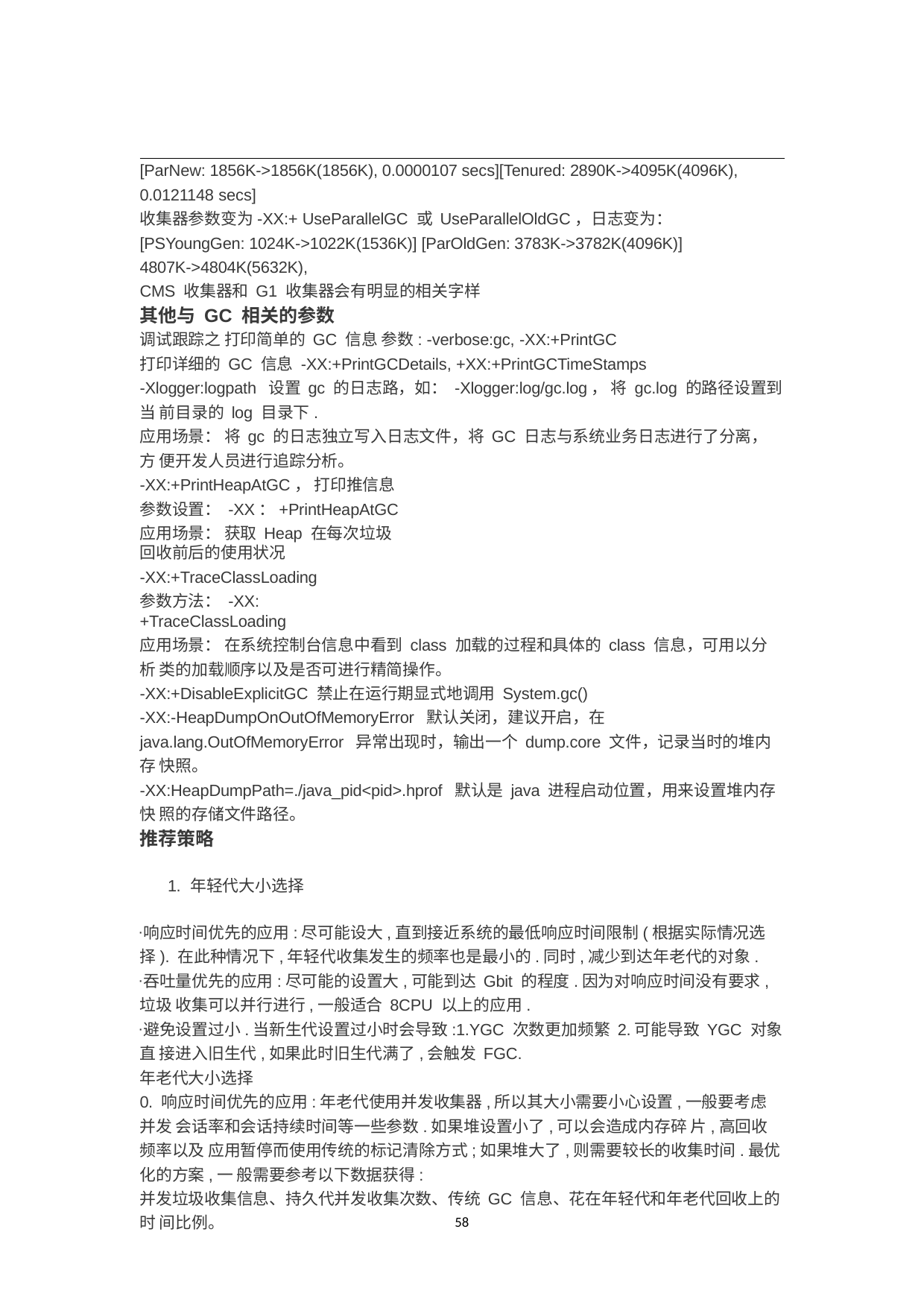

[ParNew: 1856K->1856K(1856K), 0.0000107 secs][Tenured: 2890K->4095K(4096K),  0.0121148 secs]
收集器参数变为-XX:+ UseParallelGC 或 UseParallelOldGC，日志变为：
[PSYoungGen: 1024K->1022K(1536K)] [ParOldGen: 3783K->3782K(4096K)]  4807K->4804K(5632K),
CMS 收集器和 G1 收集器会有明显的相关字样
其他与 GC 相关的参数
调试跟踪之 打印简单的 GC 信息 参数: -verbose:gc, -XX:+PrintGC
打印详细的 GC 信息 -XX:+PrintGCDetails, +XX:+PrintGCTimeStamps
-Xlogger:logpath 设置 gc 的日志路，如： -Xlogger:log/gc.log， 将 gc.log 的路径设置到当 前目录的 log 目录下.
应用场景： 将 gc 的日志独立写入日志文件，将 GC 日志与系统业务日志进行了分离，方 便开发人员进行追踪分析。
-XX:+PrintHeapAtGC， 打印推信息 参数设置： -XX：+PrintHeapAtGC
应用场景： 获取 Heap 在每次垃圾回收前后的使用状况
-XX:+TraceClassLoading
参数方法： -XX:+TraceClassLoading
应用场景： 在系统控制台信息中看到 class 加载的过程和具体的 class 信息，可用以分析 类的加载顺序以及是否可进行精简操作。
-XX:+DisableExplicitGC 禁止在运行期显式地调用 System.gc()
-XX:-HeapDumpOnOutOfMemoryError 默认关闭，建议开启，在 java.lang.OutOfMemoryError 异常出现时，输出一个 dump.core 文件，记录当时的堆内存 快照。
-XX:HeapDumpPath=./java_pid<pid>.hprof 默认是 java 进程启动位置，用来设置堆内存快 照的存储文件路径。
推荐策略

1. 年轻代大小选择

响应时间优先的应用:尽可能设大,直到接近系统的最低响应时间限制(根据实际情况选择). 在此种情况下,年轻代收集发生的频率也是最小的.同时,减少到达年老代的对象.
吞吐量优先的应用:尽可能的设置大,可能到达 Gbit 的程度.因为对响应时间没有要求,垃圾 收集可以并行进行,一般适合 8CPU 以上的应用.
避免设置过小.当新生代设置过小时会导致:1.YGC 次数更加频繁 2.可能导致 YGC 对象直 接进入旧生代,如果此时旧生代满了,会触发 FGC.
年老代大小选择
0. 响应时间优先的应用:年老代使用并发收集器,所以其大小需要小心设置,一般要考虑并发 会话率和会话持续时间等一些参数.如果堆设置小了,可以会造成内存碎 片,高回收频率以及 应用暂停而使用传统的标记清除方式;如果堆大了,则需要较长的收集时间.最优化的方案,一 般需要参考以下数据获得:
并发垃圾收集信息、持久代并发收集次数、传统 GC 信息、花在年轻代和年老代回收上的时 间比例。

58